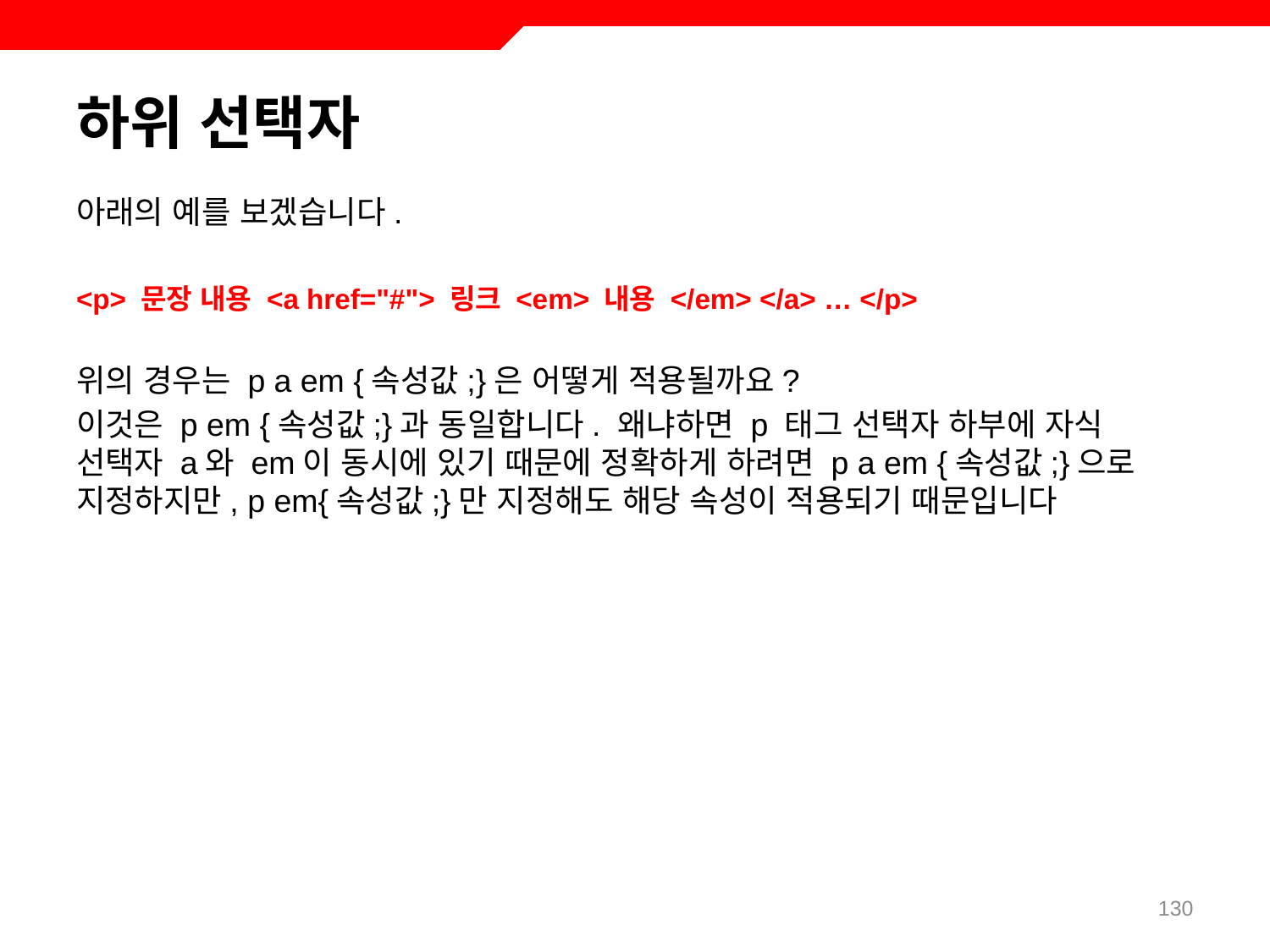

# 하위 선택자
아래의 예를 보겠습니다.

<p> 문장 내용 <a href="#"> 링크 <em> 내용 </em> </a> … </p>

위의 경우는 p a em {속성값;}은 어떻게 적용될까요?
이것은 p em {속성값;}과 동일합니다. 왜냐하면 p 태그 선택자 하부에 자식 선택자 a와 em이 동시에 있기 때문에 정확하게 하려면 p a em {속성값;}으로 지정하지만, p em{속성값;}만 지정해도 해당 속성이 적용되기 때문입니다
130